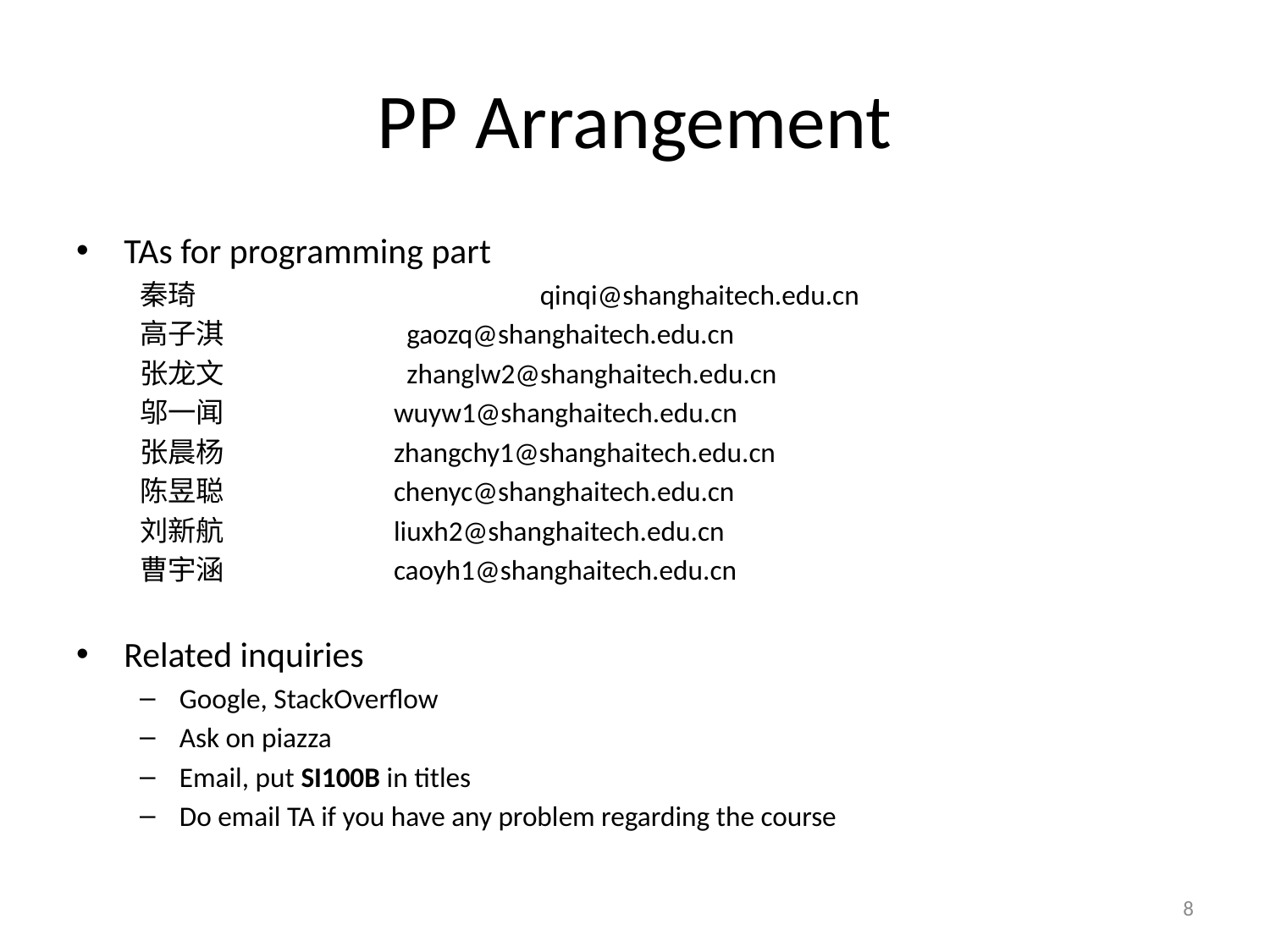

# PP Arrangement
TAs for programming part
秦琦	                                          qinqi@shanghaitech.edu.cn
高子淇 	                     gaozq@shanghaitech.edu.cn
张龙文	 	 zhanglw2@shanghaitech.edu.cn
邬一闻	 	wuyw1@shanghaitech.edu.cn
张晨杨	 	zhangchy1@shanghaitech.edu.cn
陈昱聪	 	chenyc@shanghaitech.edu.cn
刘新航	 	liuxh2@shanghaitech.edu.cn
曹宇涵	 	caoyh1@shanghaitech.edu.cn

Related inquiries
Google, StackOverflow
Ask on piazza
Email, put SI100B in titles
Do email TA if you have any problem regarding the course
8